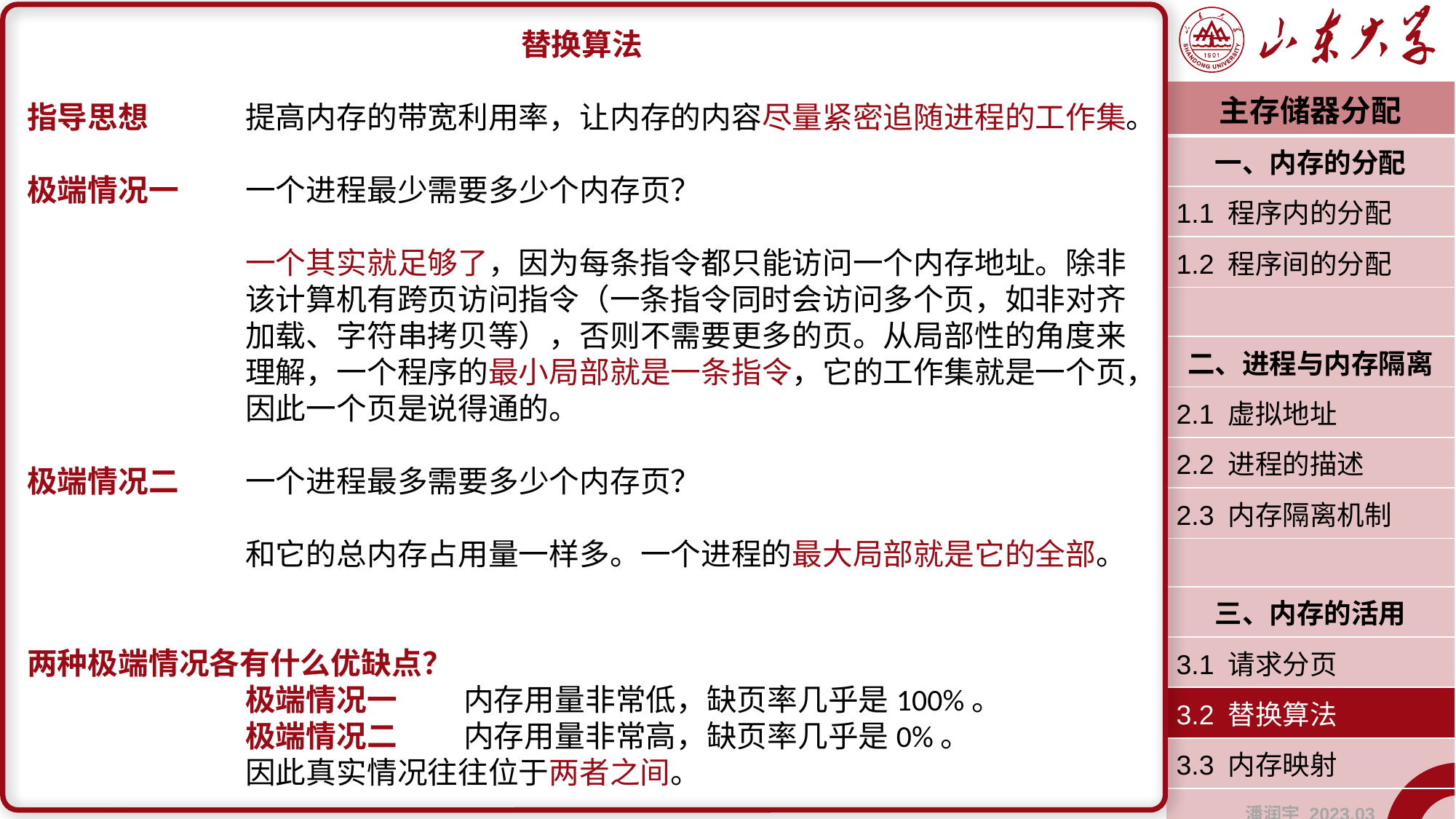

替换算法

指导思想	提高内存的带宽利用率，让内存的内容尽量紧密追随进程的工作集。

极端情况一	一个进程最少需要多少个内存页？

		一个其实就足够了，因为每条指令都只能访问一个内存地址。除非		该计算机有跨页访问指令（一条指令同时会访问多个页，如非对齐		加载、字符串拷贝等），否则不需要更多的页。从局部性的角度来		理解，一个程序的最小局部就是一条指令，它的工作集就是一个页，		因此一个页是说得通的。

极端情况二	一个进程最多需要多少个内存页？

		和它的总内存占用量一样多。一个进程的最大局部就是它的全部。

两种极端情况各有什么优缺点？
		极端情况一	内存用量非常低，缺页率几乎是100%。
		极端情况二	内存用量非常高，缺页率几乎是0%。
		因此真实情况往往位于两者之间。
| 主存储器分配 |
| --- |
| 一、内存的分配 |
| 1.1 程序内的分配 |
| 1.2 程序间的分配 |
|  |
| 二、进程与内存隔离 |
| 2.1 虚拟地址 |
| 2.2 进程的描述 |
| 2.3 内存隔离机制 |
|  |
| 三、内存的活用 |
| 3.1 请求分页 |
| 3.2 替换算法 |
| 3.3 内存映射 |
| 潘润宇 2023.03 |